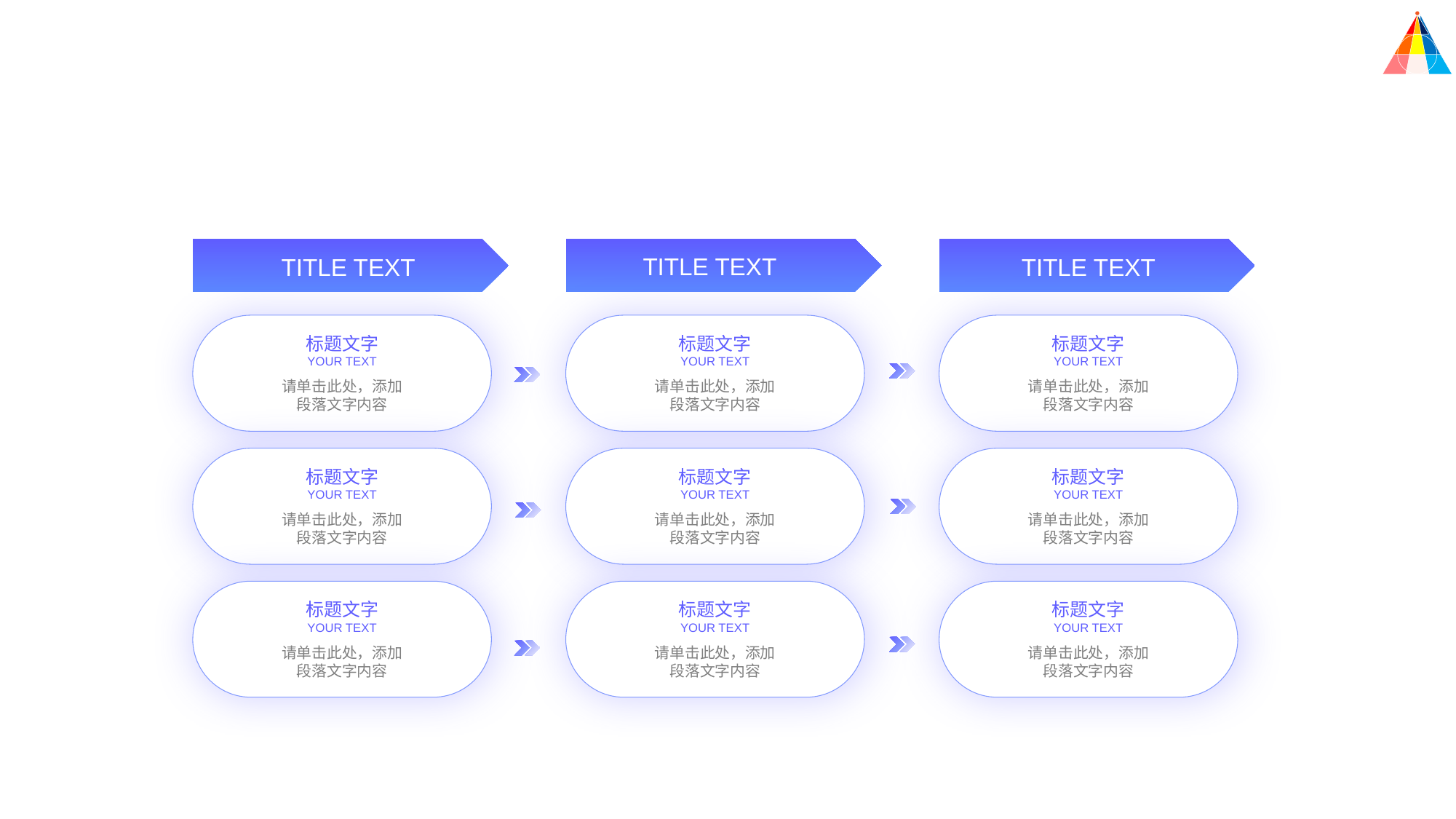

TITLE TEXT
TITLE TEXT
TITLE TEXT

标题文字
YOUR TEXT
请单击此处，添加段落文字内容

标题文字
YOUR TEXT
请单击此处，添加段落文字内容

标题文字
YOUR TEXT
请单击此处，添加段落文字内容

标题文字
YOUR TEXT
请单击此处，添加段落文字内容

标题文字
YOUR TEXT
请单击此处，添加段落文字内容

标题文字
YOUR TEXT
请单击此处，添加段落文字内容

标题文字
YOUR TEXT
请单击此处，添加段落文字内容

标题文字
YOUR TEXT
请单击此处，添加段落文字内容

标题文字
YOUR TEXT
请单击此处，添加段落文字内容